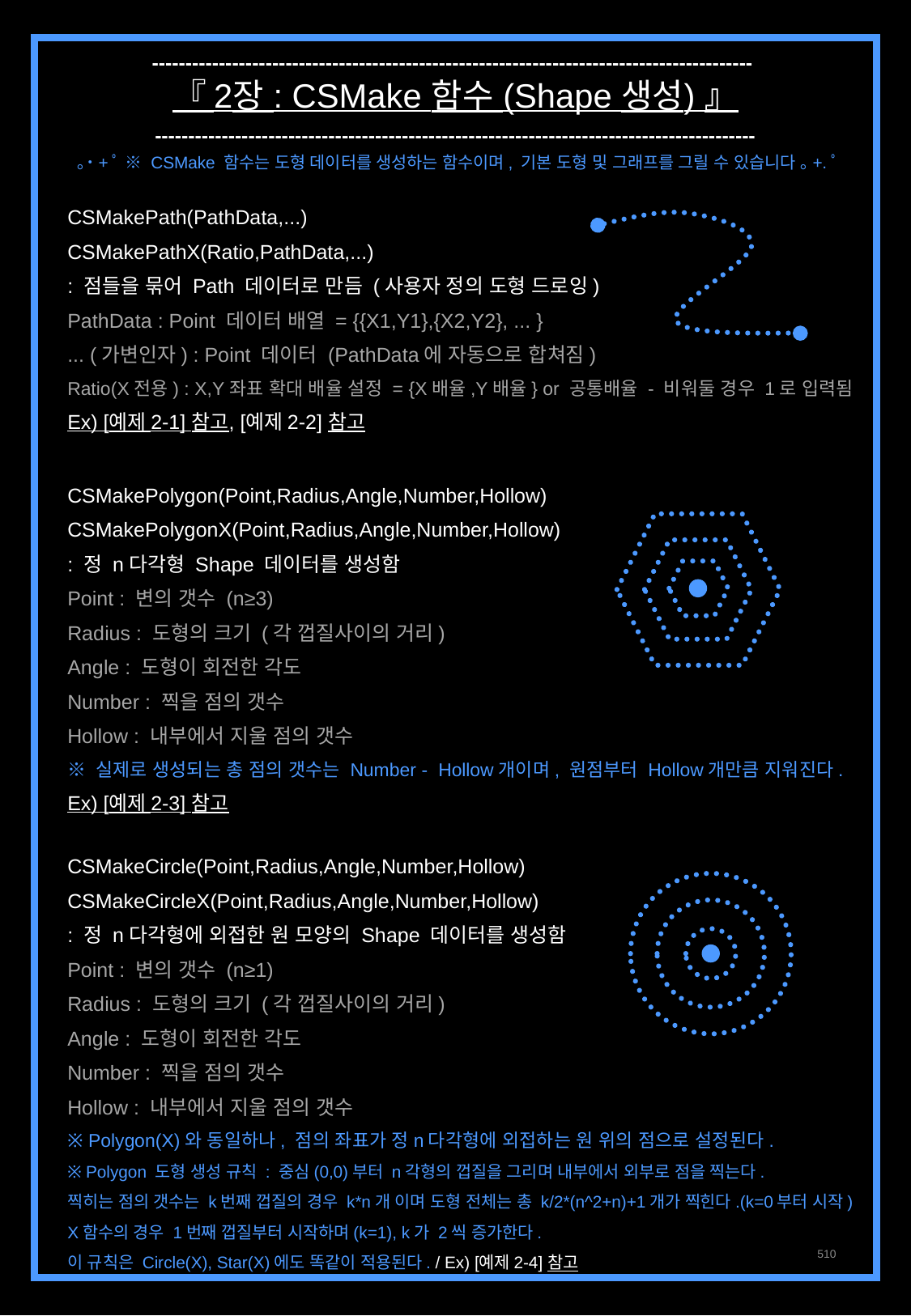

------------------------------------------------------------------------------------------
『 2장 : CSMake 함수 (Shape 생성) 』
------------------------------------------------------------------------------------------
｡˙+ﾟ ※ CSMake 함수는 도형 데이터를 생성하는 함수이며, 기본 도형 및 그래프를 그릴 수 있습니다 ｡+.ﾟ
CSMakePath(PathData,...)
CSMakePathX(Ratio,PathData,...)
: 점들을 묶어 Path 데이터로 만듬 (사용자 정의 도형 드로잉)
PathData : Point 데이터 배열 = {{X1,Y1},{X2,Y2}, ... }
... (가변인자) : Point 데이터 (PathData에 자동으로 합쳐짐)
Ratio(X전용) : X,Y좌표 확대 배율 설정 = {X배율,Y배율} or 공통배율 - 비워둘 경우 1로 입력됨
Ex) [예제 2-1] 참고, [예제 2-2] 참고

CSMakePolygon(Point,Radius,Angle,Number,Hollow)
CSMakePolygonX(Point,Radius,Angle,Number,Hollow)
: 정 n다각형 Shape 데이터를 생성함
Point : 변의 갯수 (n≥3)
Radius : 도형의 크기 (각 껍질사이의 거리)
Angle : 도형이 회전한 각도
Number : 찍을 점의 갯수
Hollow : 내부에서 지울 점의 갯수
※ 실제로 생성되는 총 점의 갯수는 Number -  Hollow개이며, 원점부터 Hollow개만큼 지워진다.
Ex) [예제 2-3] 참고
CSMakeCircle(Point,Radius,Angle,Number,Hollow)
CSMakeCircleX(Point,Radius,Angle,Number,Hollow)
: 정 n다각형에 외접한 원 모양의 Shape 데이터를 생성함
Point : 변의 갯수 (n≥1)
Radius : 도형의 크기 (각 껍질사이의 거리)
Angle : 도형이 회전한 각도
Number : 찍을 점의 갯수
Hollow : 내부에서 지울 점의 갯수
※ Polygon(X)와 동일하나, 점의 좌표가 정n다각형에 외접하는 원 위의 점으로 설정된다.
※ Polygon 도형 생성 규칙 : 중심(0,0)부터 n각형의 껍질을 그리며 내부에서 외부로 점을 찍는다.
찍히는 점의 갯수는 k번째 껍질의 경우 k*n개 이며 도형 전체는 총 k/2*(n^2+n)+1개가 찍힌다.(k=0부터 시작)
X함수의 경우 1번째 껍질부터 시작하며(k=1), k가 2씩 증가한다.
이 규칙은 Circle(X), Star(X)에도 똑같이 적용된다. / Ex) [예제 2-4] 참고

510